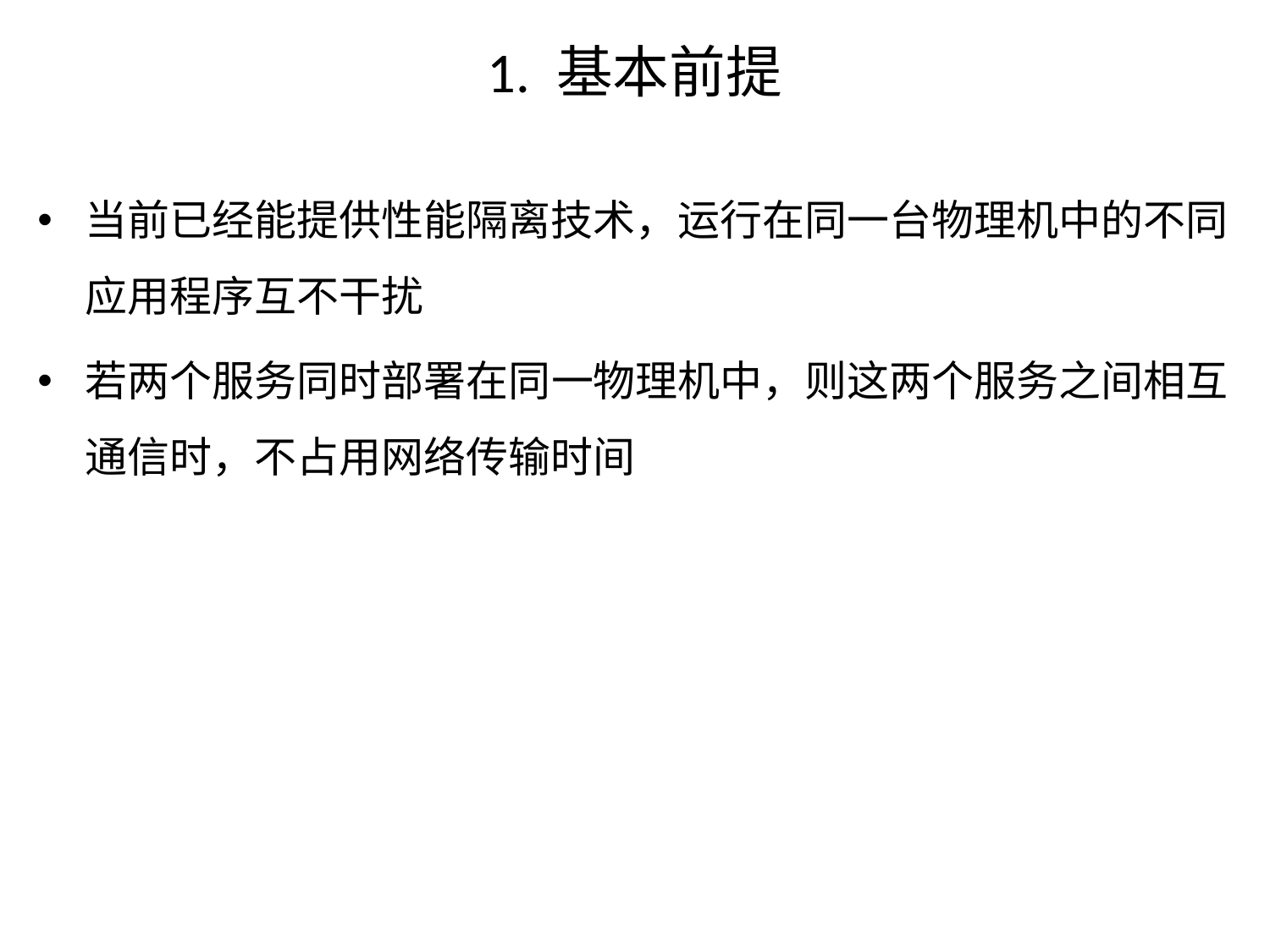

# 1. 基本前提
当前已经能提供性能隔离技术，运行在同一台物理机中的不同应用程序互不干扰
若两个服务同时部署在同一物理机中，则这两个服务之间相互通信时，不占用网络传输时间